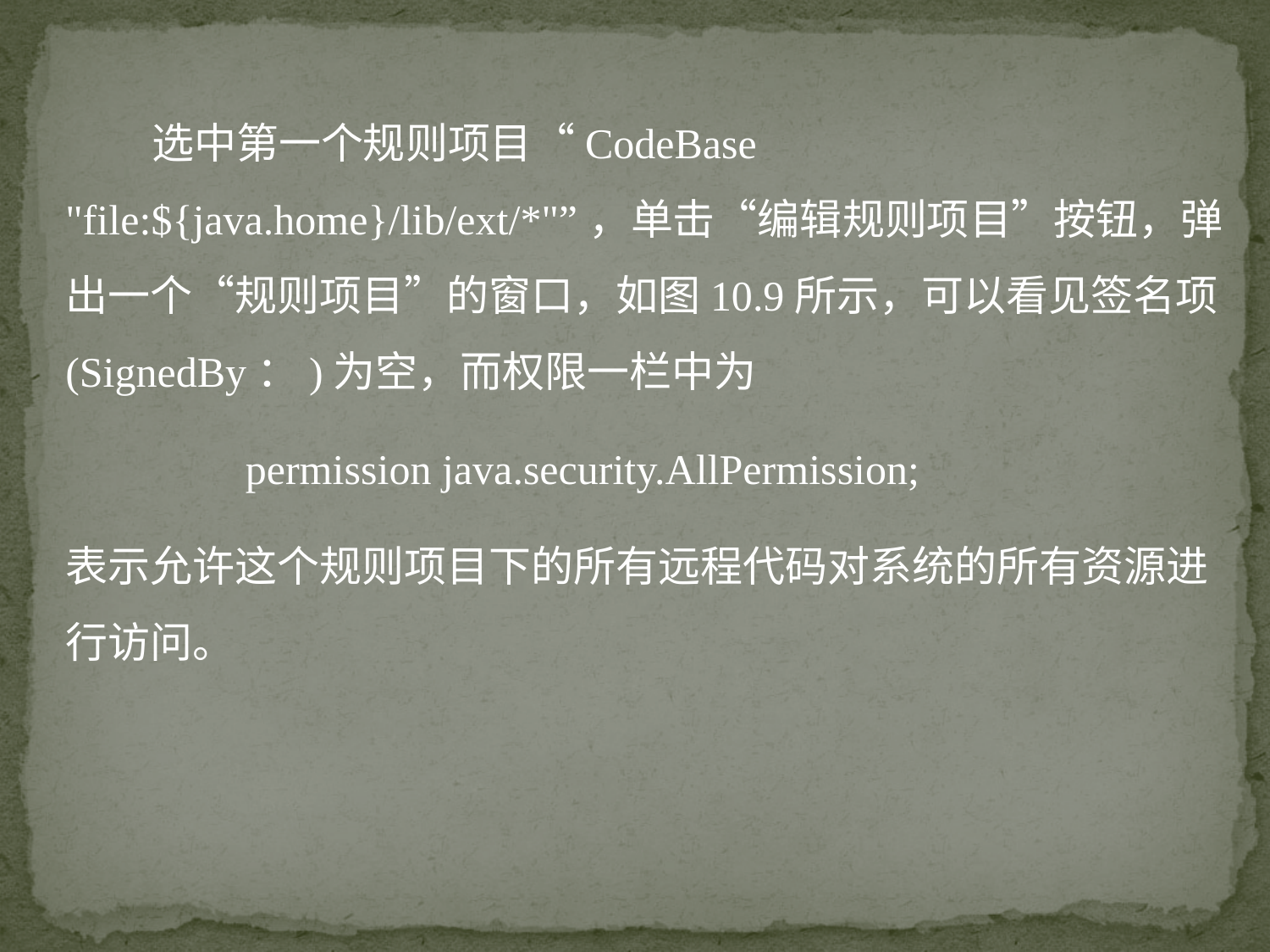

选中第一个规则项目“CodeBase "file:${java.home}/lib/ext/*"”，单击“编辑规则项目”按钮，弹出一个“规则项目”的窗口，如图10.9所示，可以看见签名项(SignedBy：)为空，而权限一栏中为
                 permission java.security.AllPermission;
表示允许这个规则项目下的所有远程代码对系统的所有资源进行访问。